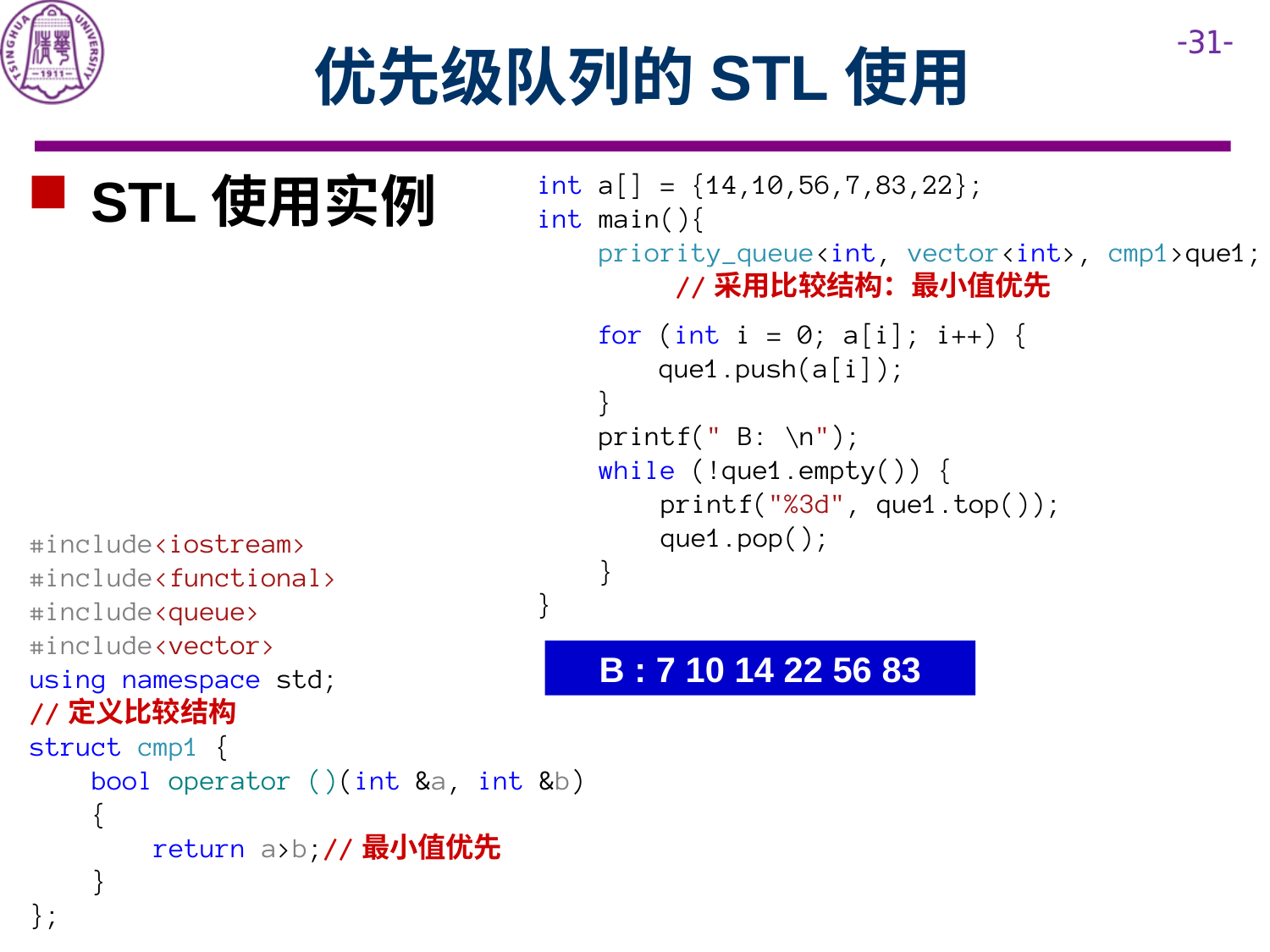

# 优先级队列的STL使用
 STL使用实例
int a[] = {14,10,56,7,83,22};
int main(){
    priority_queue<int, vector<int>, cmp1>que1;
         //采用比较结构：最小值优先
for (int i = 0; a[i]; i++) {
    que1.push(a[i]);
}
    printf(" B: \n");
    while (!que1.empty()) {
        printf("%3d", que1.top());
        que1.pop();
    }
}
#include<iostream>
#include<functional>
#include<queue>
#include<vector>
using namespace std;
//定义比较结构
struct cmp1 {
    bool operator ()(int &a, int &b)
    {
        return a>b;//最小值优先
    }
};
B : 7 10 14 22 56 83